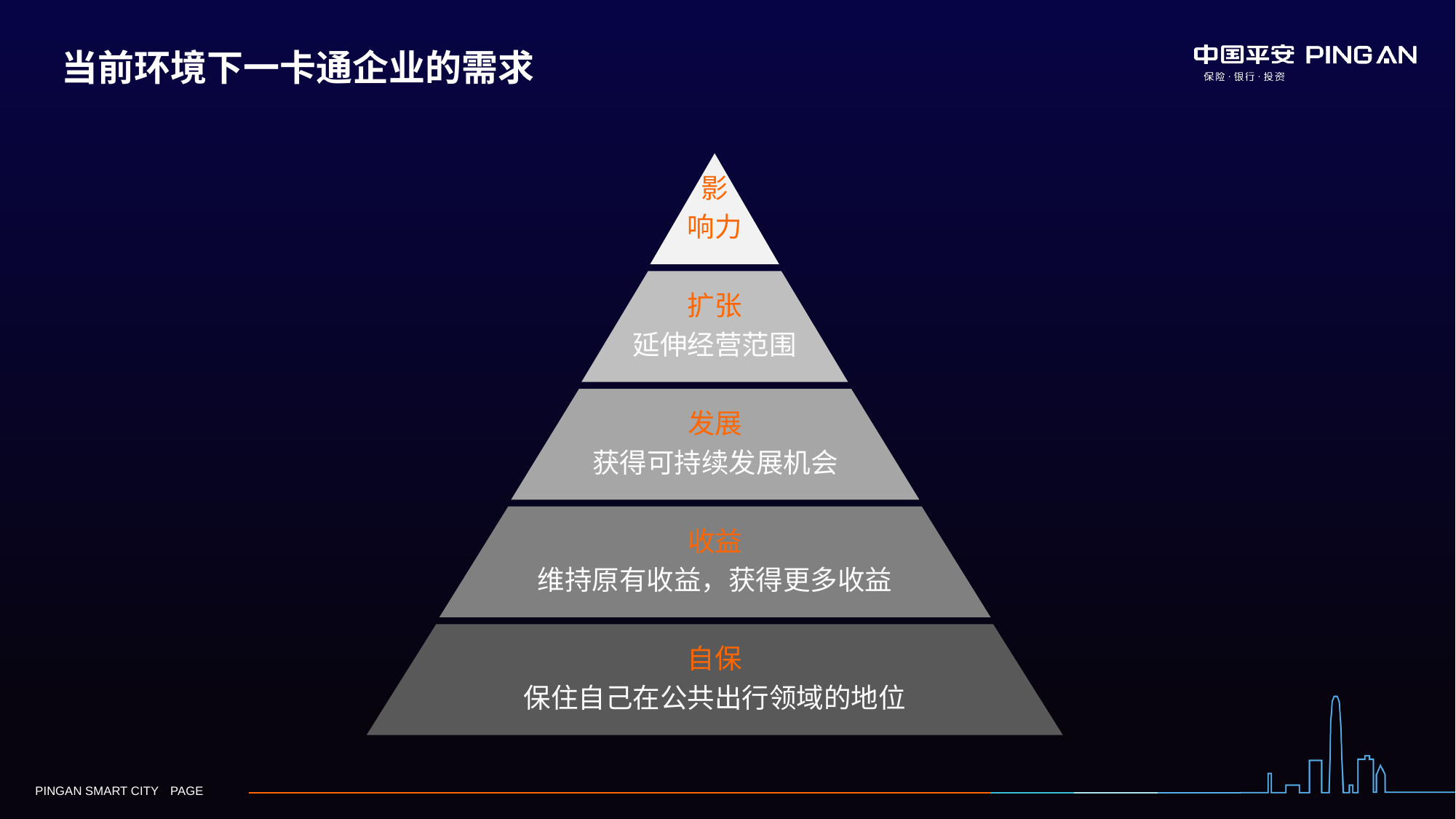

当前环境下一卡通企业的需求

影
响力
扩张
延伸经营范围
发展
获得可持续发展机会
收益
维持原有收益，获得更多收益
自保
保住自己在公共出行领域的地位